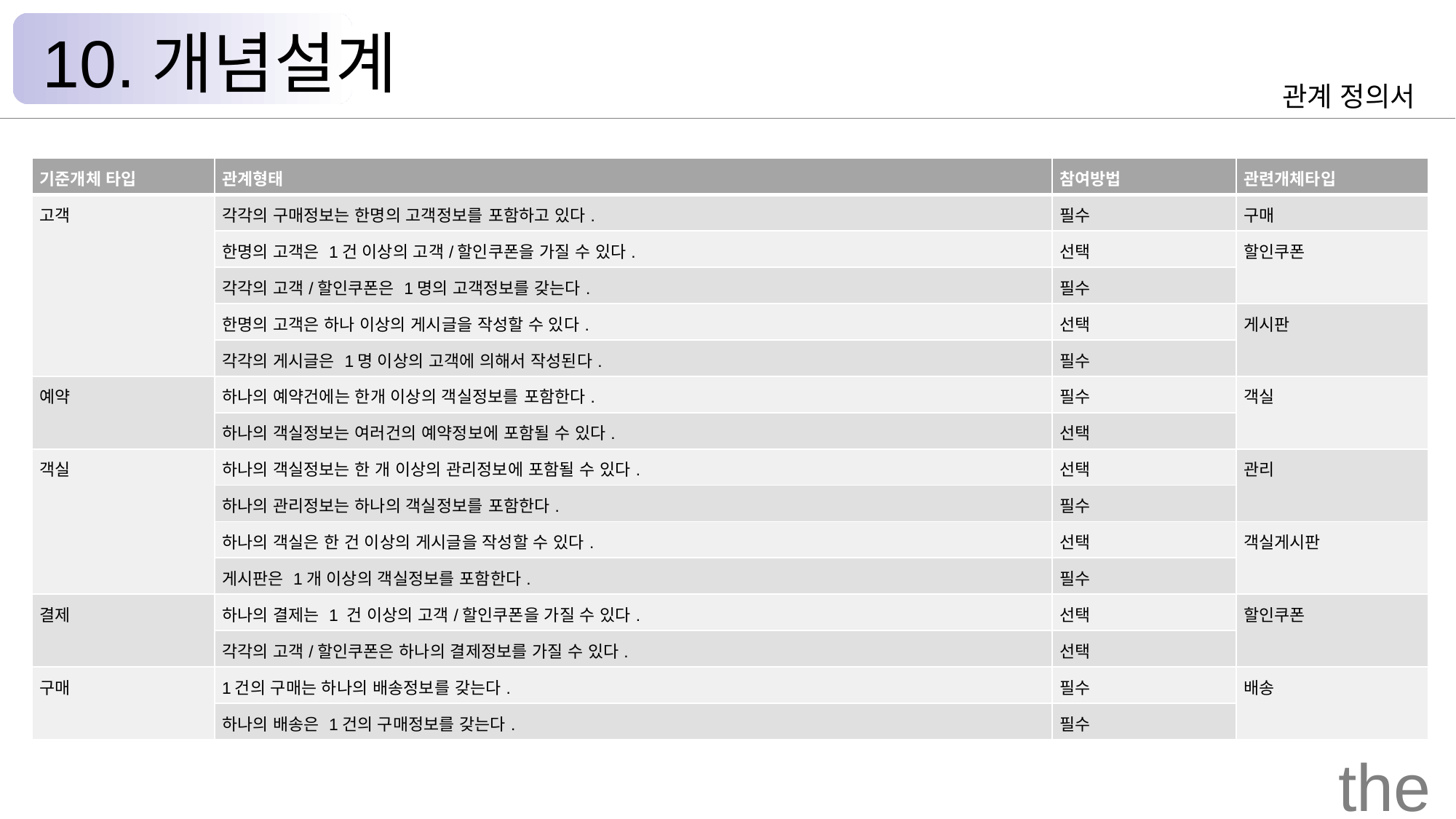

10.개념설계

관계 정의서
| 기준개체 타입 | 관계형태 | 참여방법 | 관련개체타입 |
| --- | --- | --- | --- |
| 고객 | 각각의 구매정보는 한명의 고객정보를 포함하고 있다. | 필수 | 구매 |
|  | 한명의 고객은 1건 이상의 고객/할인쿠폰을 가질 수 있다. | 선택 | 할인쿠폰 |
|  | 각각의 고객/할인쿠폰은 1명의 고객정보를 갖는다. | 필수 |  |
|  | 한명의 고객은 하나 이상의 게시글을 작성할 수 있다. | 선택 | 게시판 |
|  | 각각의 게시글은 1명 이상의 고객에 의해서 작성된다. | 필수 |  |
| 예약 | 하나의 예약건에는 한개 이상의 객실정보를 포함한다. | 필수 | 객실 |
|  | 하나의 객실정보는 여러건의 예약정보에 포함될 수 있다. | 선택 |  |
| 객실 | 하나의 객실정보는 한 개 이상의 관리정보에 포함될 수 있다. | 선택 | 관리 |
|  | 하나의 관리정보는 하나의 객실정보를 포함한다. | 필수 |  |
|  | 하나의 객실은 한 건 이상의 게시글을 작성할 수 있다. | 선택 | 객실게시판 |
|  | 게시판은 1개 이상의 객실정보를 포함한다. | 필수 |  |
| 결제 | 하나의 결제는 1 건 이상의 고객/할인쿠폰을 가질 수 있다. | 선택 | 할인쿠폰 |
|  | 각각의 고객/할인쿠폰은 하나의 결제정보를 가질 수 있다. | 선택 |  |
| 구매 | 1건의 구매는 하나의 배송정보를 갖는다. | 필수 | 배송 |
|  | 하나의 배송은 1건의 구매정보를 갖는다. | 필수 |  |
the Palace